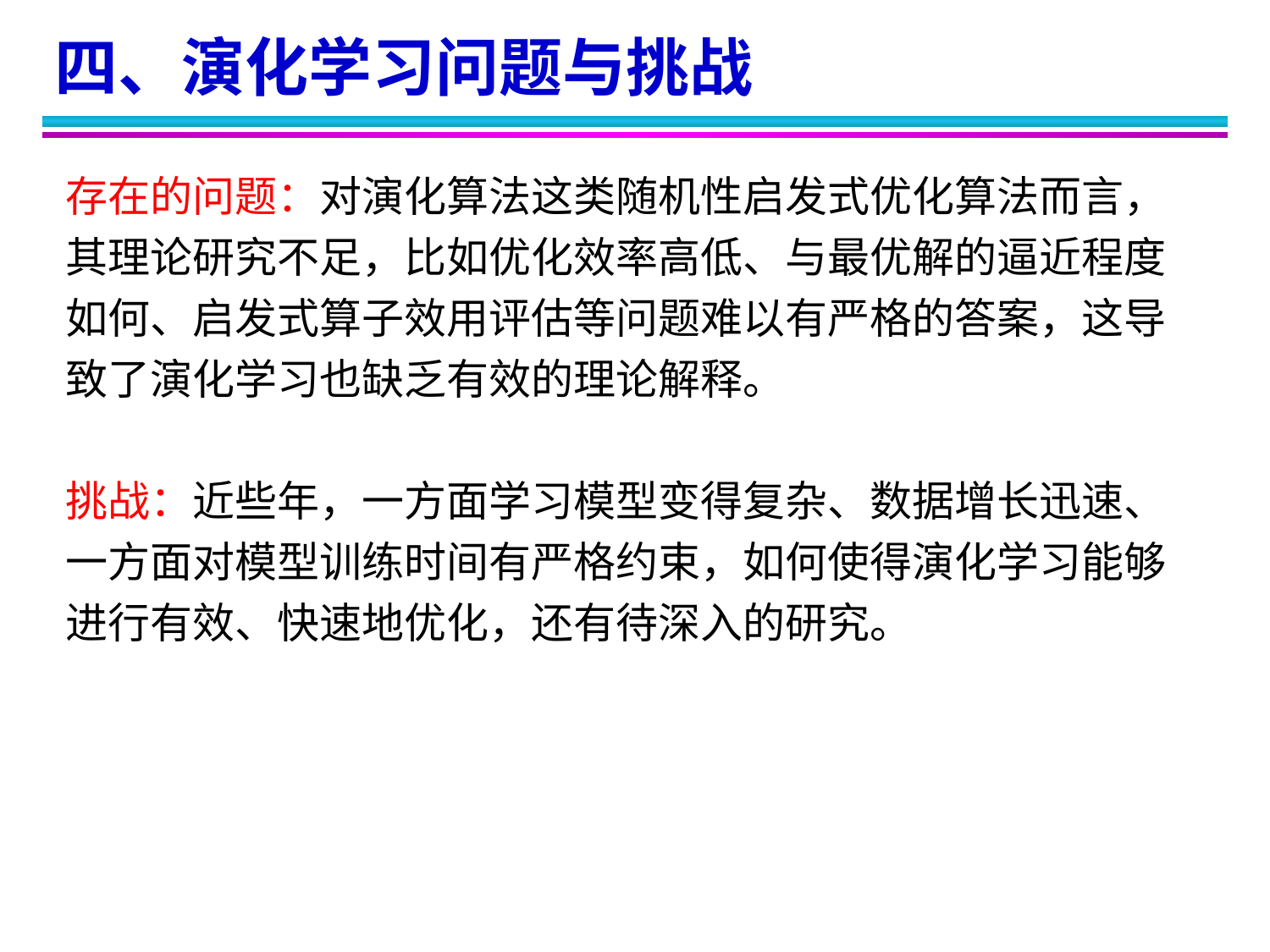

四、演化学习问题与挑战
存在的问题：对演化算法这类随机性启发式优化算法而言，其理论研究不足，比如优化效率高低、与最优解的逼近程度如何、启发式算子效用评估等问题难以有严格的答案，这导致了演化学习也缺乏有效的理论解释。

挑战：近些年，一方面学习模型变得复杂、数据增长迅速、一方面对模型训练时间有严格约束，如何使得演化学习能够进行有效、快速地优化，还有待深入的研究。